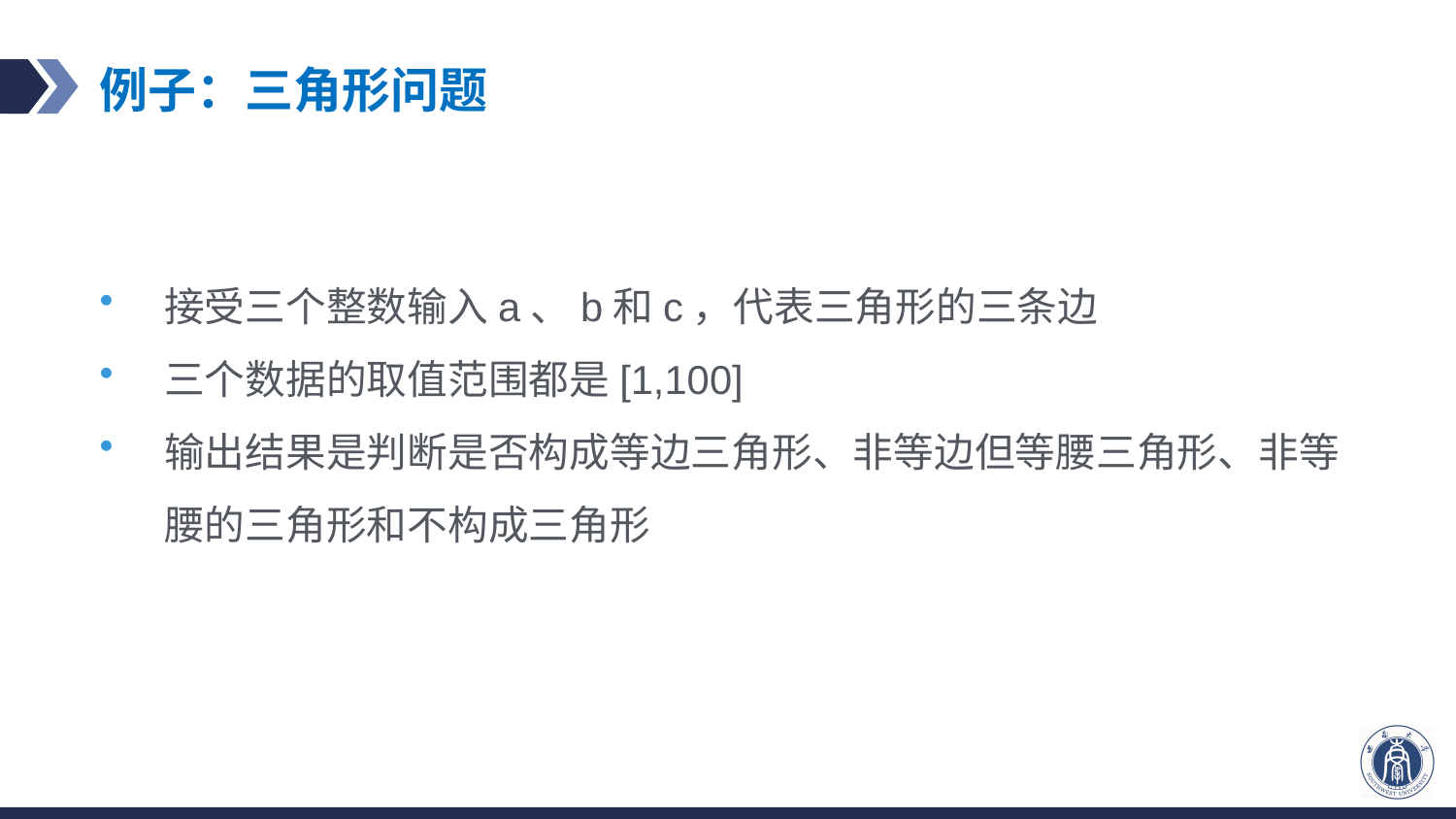

# 例子：三角形问题
接受三个整数输入a、b和c，代表三角形的三条边
三个数据的取值范围都是[1,100]
输出结果是判断是否构成等边三角形、非等边但等腰三角形、非等腰的三角形和不构成三角形